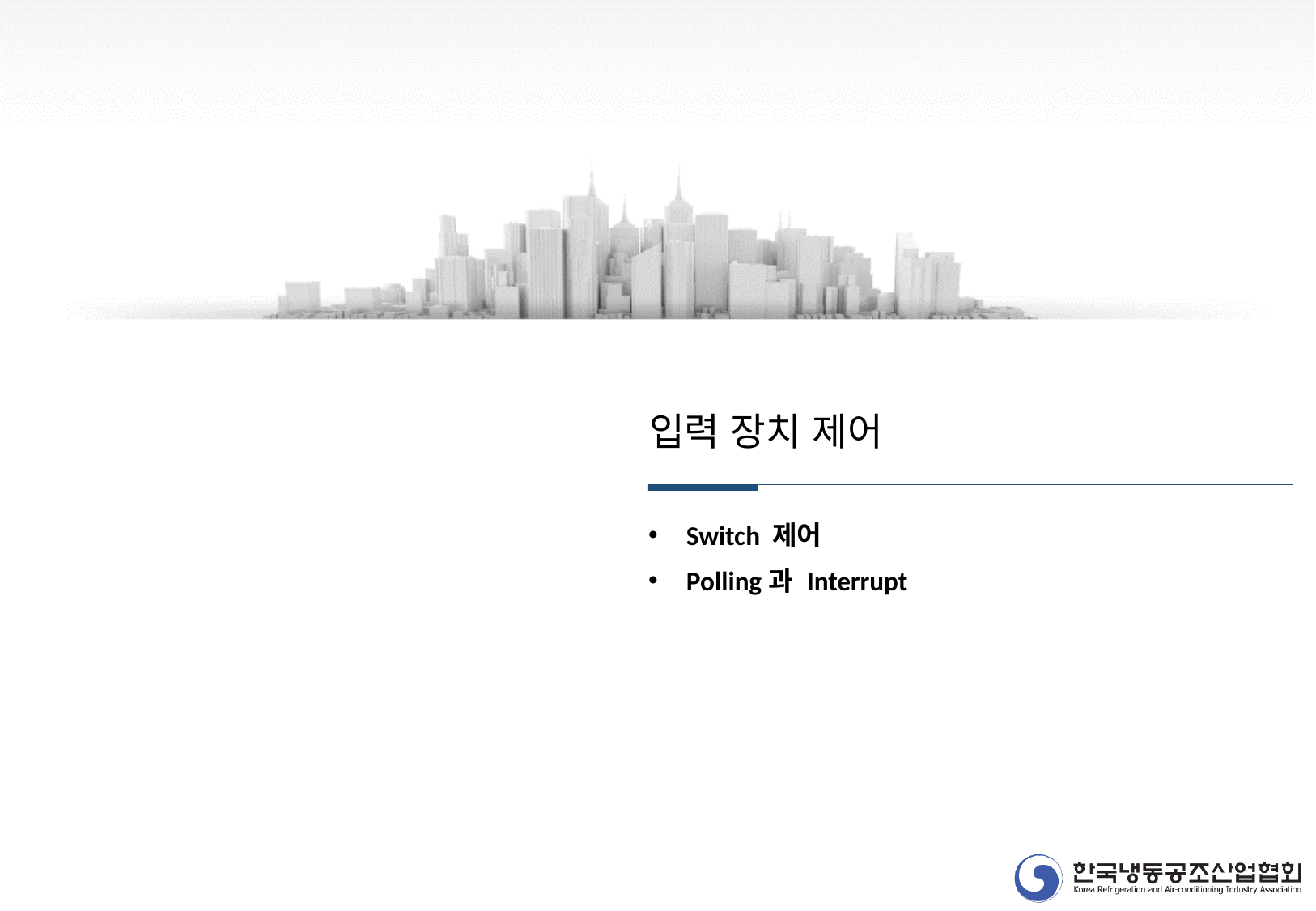

입력 장치 제어
Switch 제어
Polling과 Interrupt